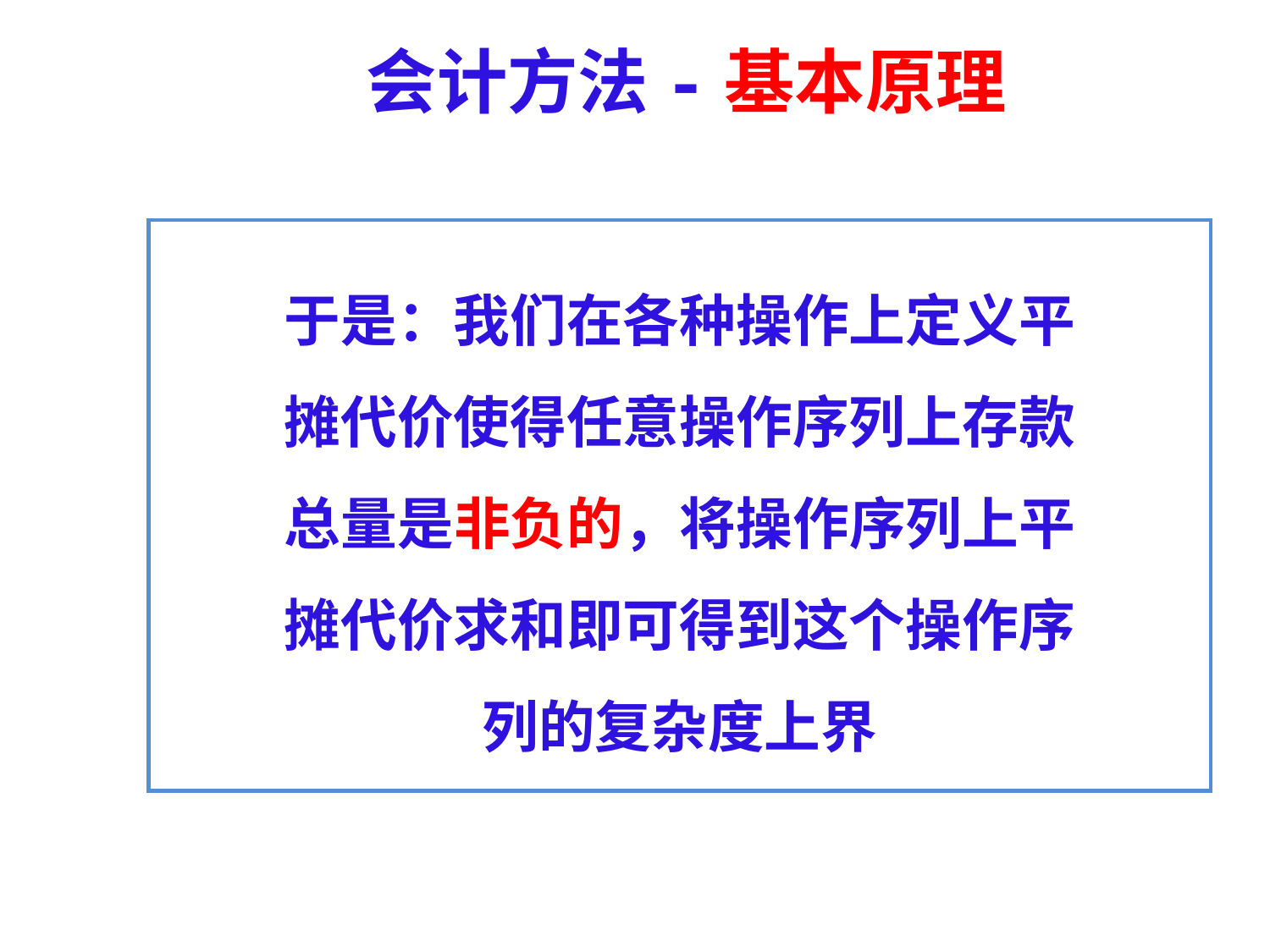

会计方法-基本原理
于是：我们在各种操作上定义平
摊代价使得任意操作序列上存款
总量是非负的，将操作序列上平
摊代价求和即可得到这个操作序
列的复杂度上界